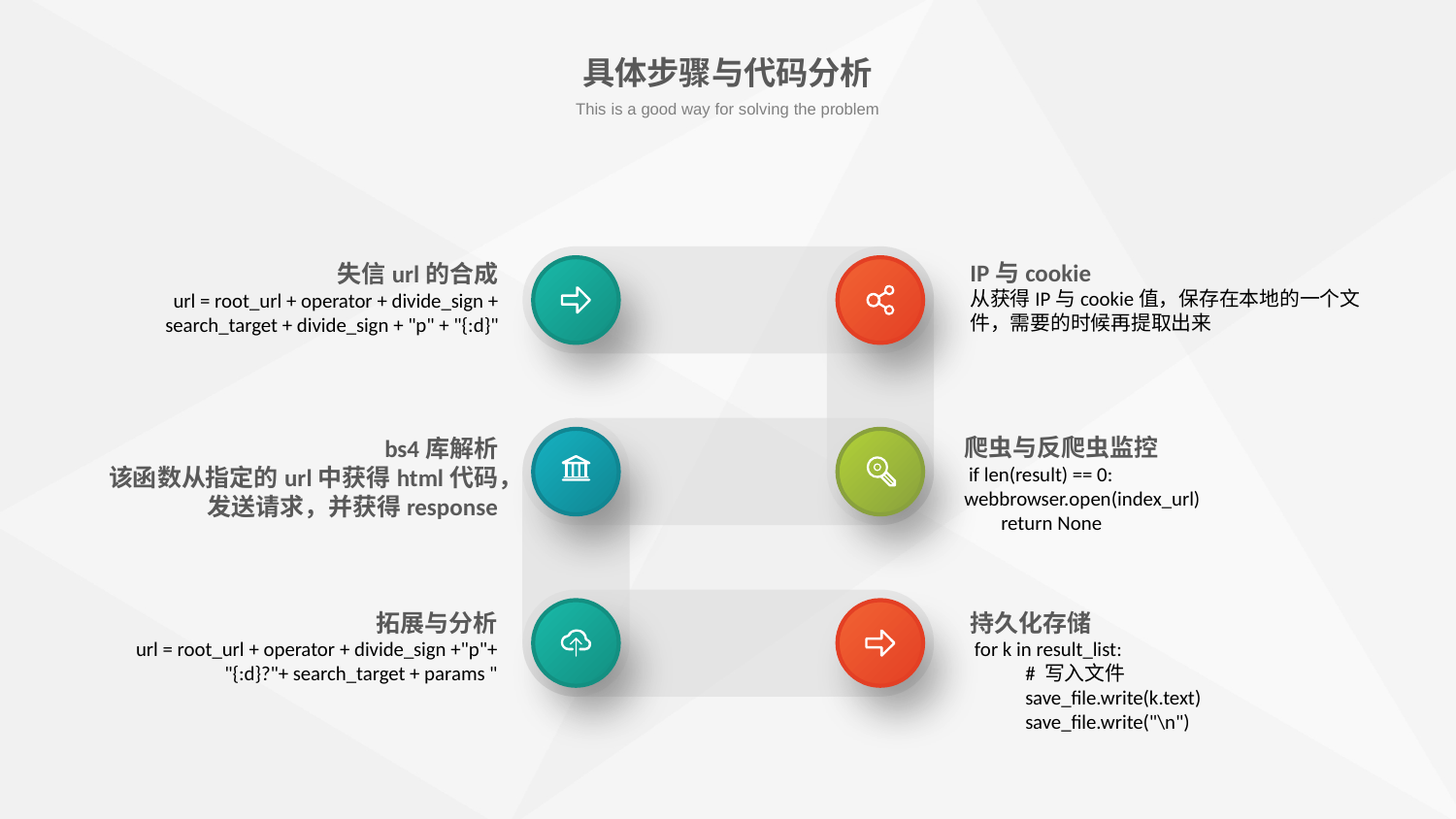

具体步骤与代码分析
This is a good way for solving the problem

IP与cookie
从获得IP与cookie值，保存在本地的一个文件，需要的时候再提取出来
失信url的合成
url = root_url + operator + divide_sign + search_target + divide_sign + "p" + "{:d}"

爬虫与反爬虫监控
 if len(result) == 0:
webbrowser.open(index_url)
        return None

bs4库解析
该函数从指定的url中获得html代码，发送请求，并获得response

拓展与分析
url = root_url + operator + divide_sign +"p"+ "{:d}?"+ search_target + params "
持久化存储
 for k in result_list:
            # 写入文件
            save_file.write(k.text)
            save_file.write("\n")